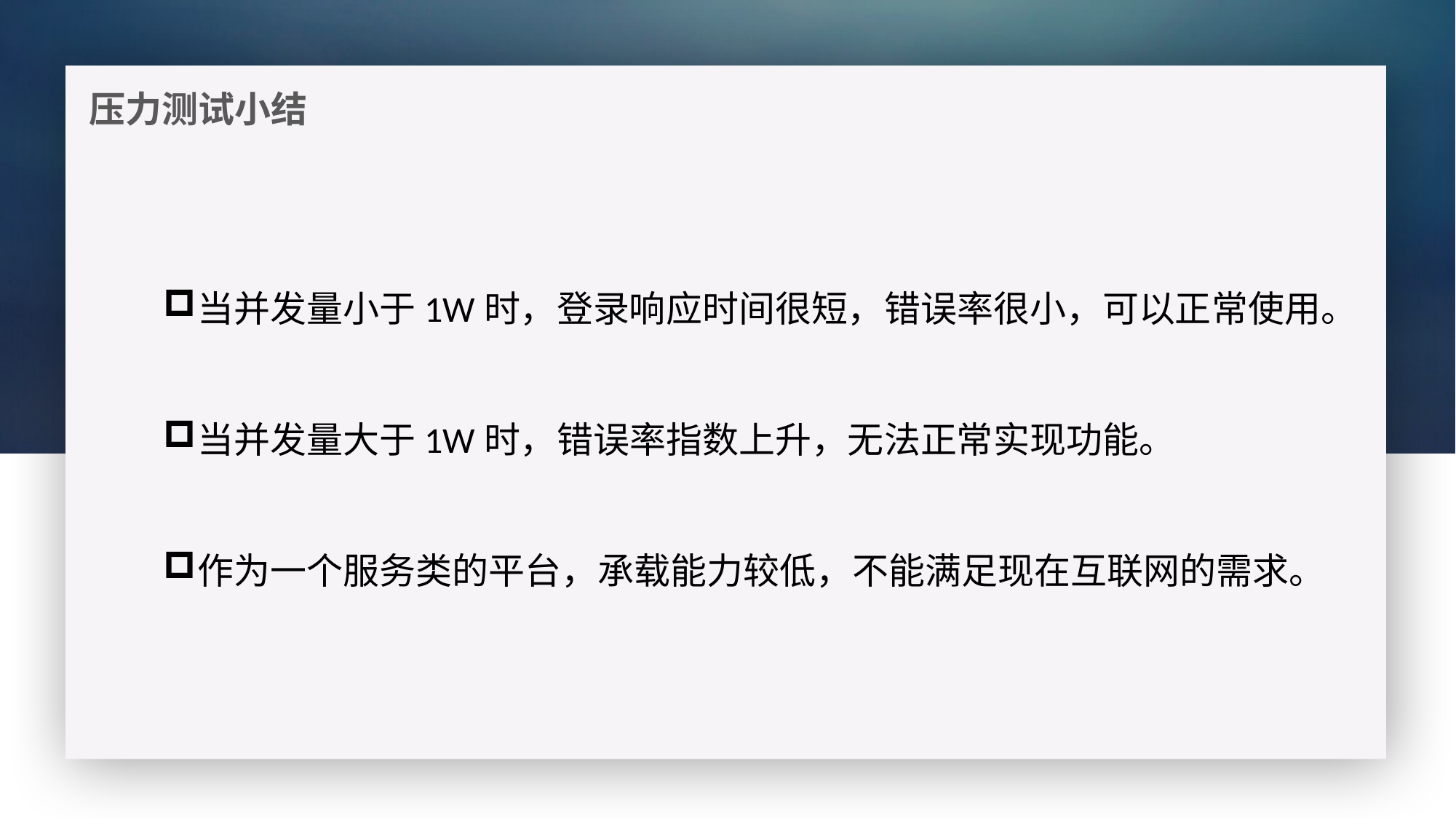

压力测试小结
当并发量小于1W时，登录响应时间很短，错误率很小，可以正常使用。
当并发量大于1W时，错误率指数上升，无法正常实现功能。
作为一个服务类的平台，承载能力较低，不能满足现在互联网的需求。